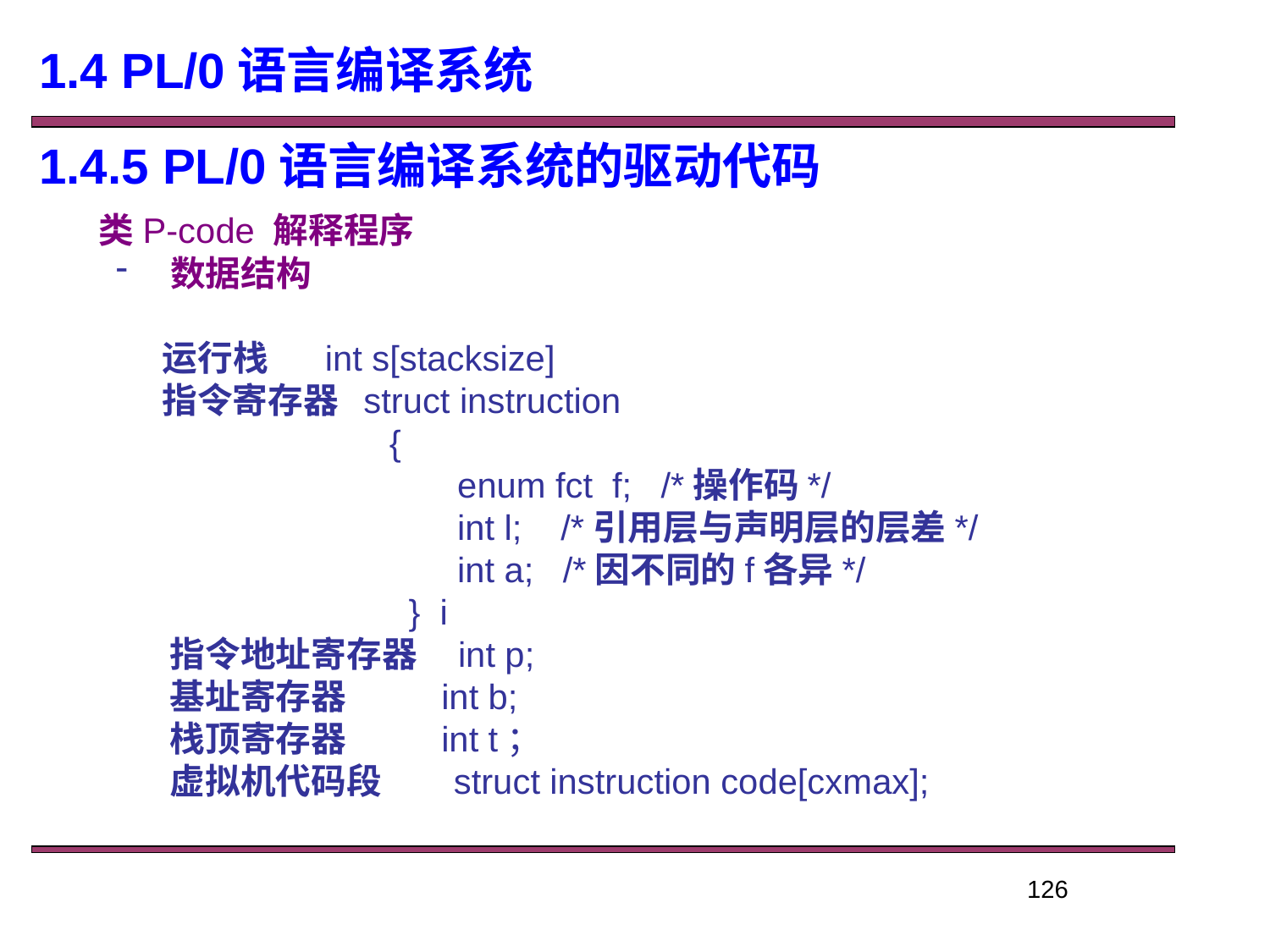

1.4 PL/0语言编译系统
     1.4.5 PL/0语言编译系统的驱动代码
 类P-code 解释程序
  数据结构

 运行栈      int s[stacksize]
 指令寄存器  struct instruction
                         {
                                enum fct  f;   /*操作码*/
                                int l;    /*引用层与声明层的层差*/
                                int a;   /*因不同的f各异*/
                           }  i
  指令地址寄存器    int p;
  基址寄存器           int b;
  栈顶寄存器           int t；
  虚拟机代码段        struct instruction code[cxmax];
126